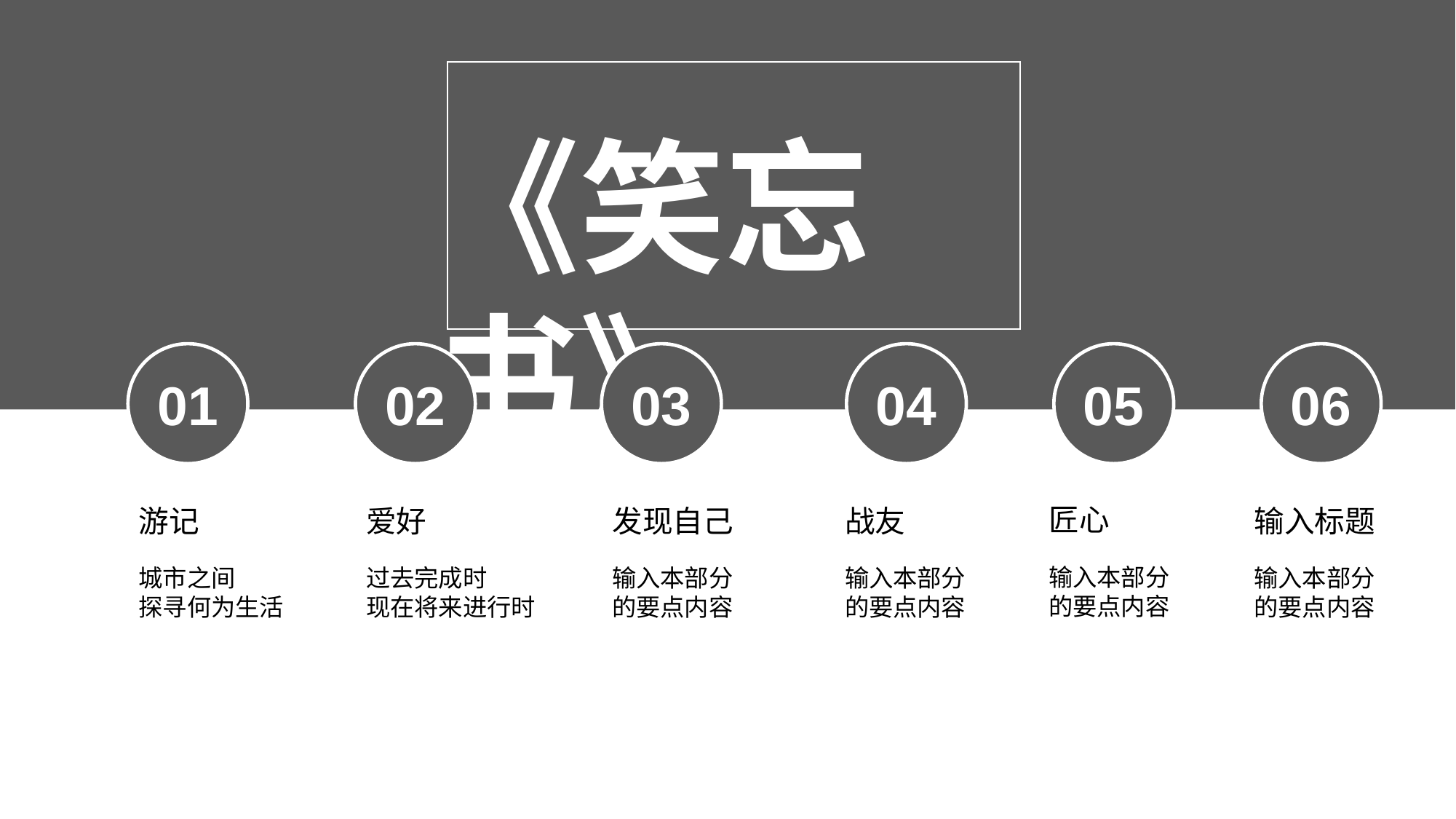

《笑忘书》
01
02
03
04
05
06
匠心
游记
爱好
发现自己
输入标题
战友
输入本部分的要点内容
城市之间
探寻何为生活
过去完成时
现在将来进行时
输入本部分的要点内容
输入本部分的要点内容
输入本部分的要点内容